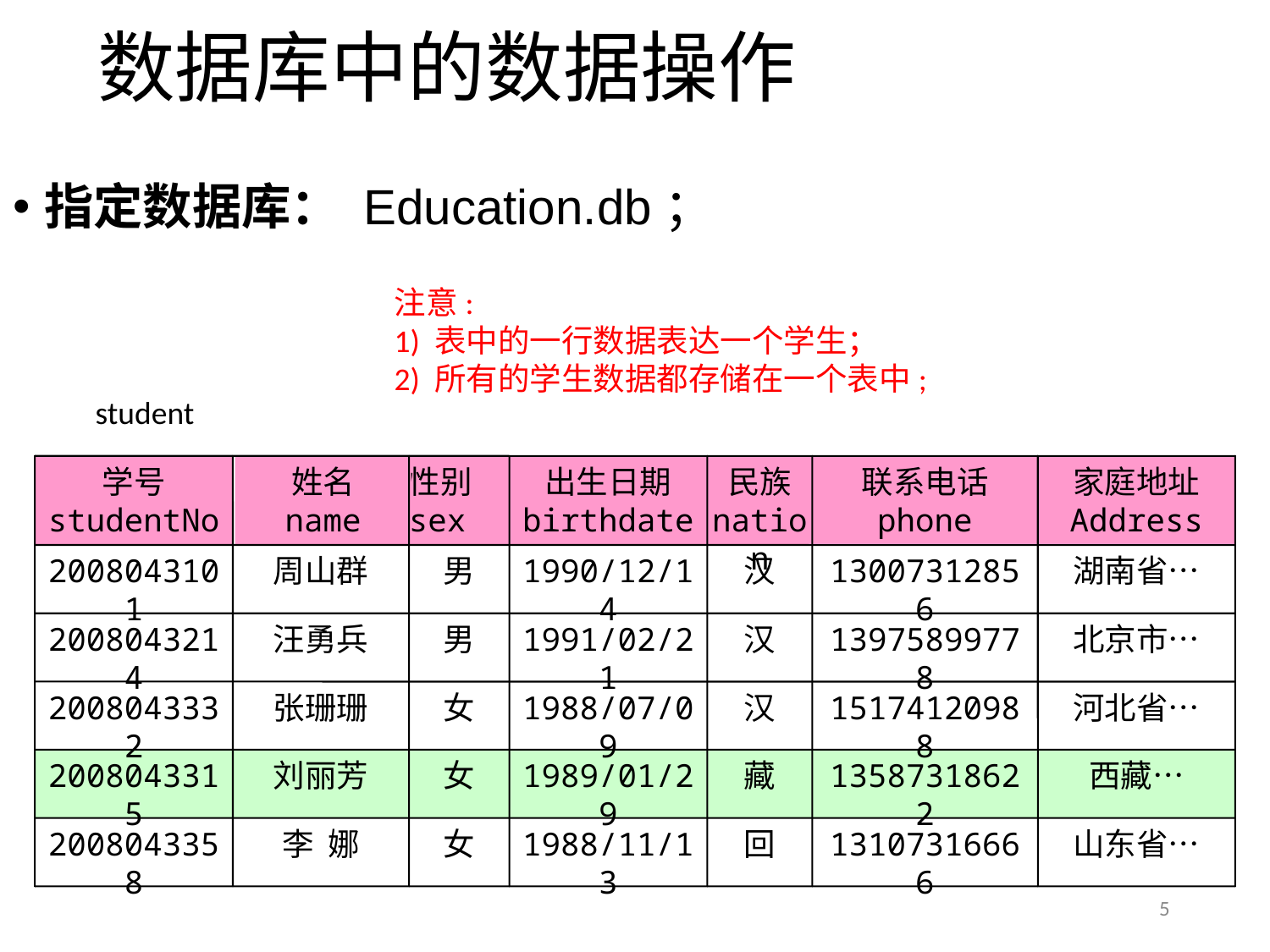

# 数据库中的数据操作
指定数据库： Education.db；
注意:
1) 表中的一行数据表达一个学生；
2) 所有的学生数据都存储在一个表中;
student
学号
studentNo

姓名
name
性别
sex

出生日期
birthdate

民族
nation

联系电话
phone

家庭地址
Address

2008043101

周山群
男
1990/12/14
汉
13007312856
湖南省…
2008043214

汪勇兵
男
1991/02/21
汉
13975899778
北京市…
2008043332

张珊珊
女
1988/07/09
汉
15174120988
河北省…
2008043315

刘丽芳
女
1989/01/29
藏
13587318622
西藏…
2008043358

李  娜
女
1988/11/13
回
13107316666
山东省…
5